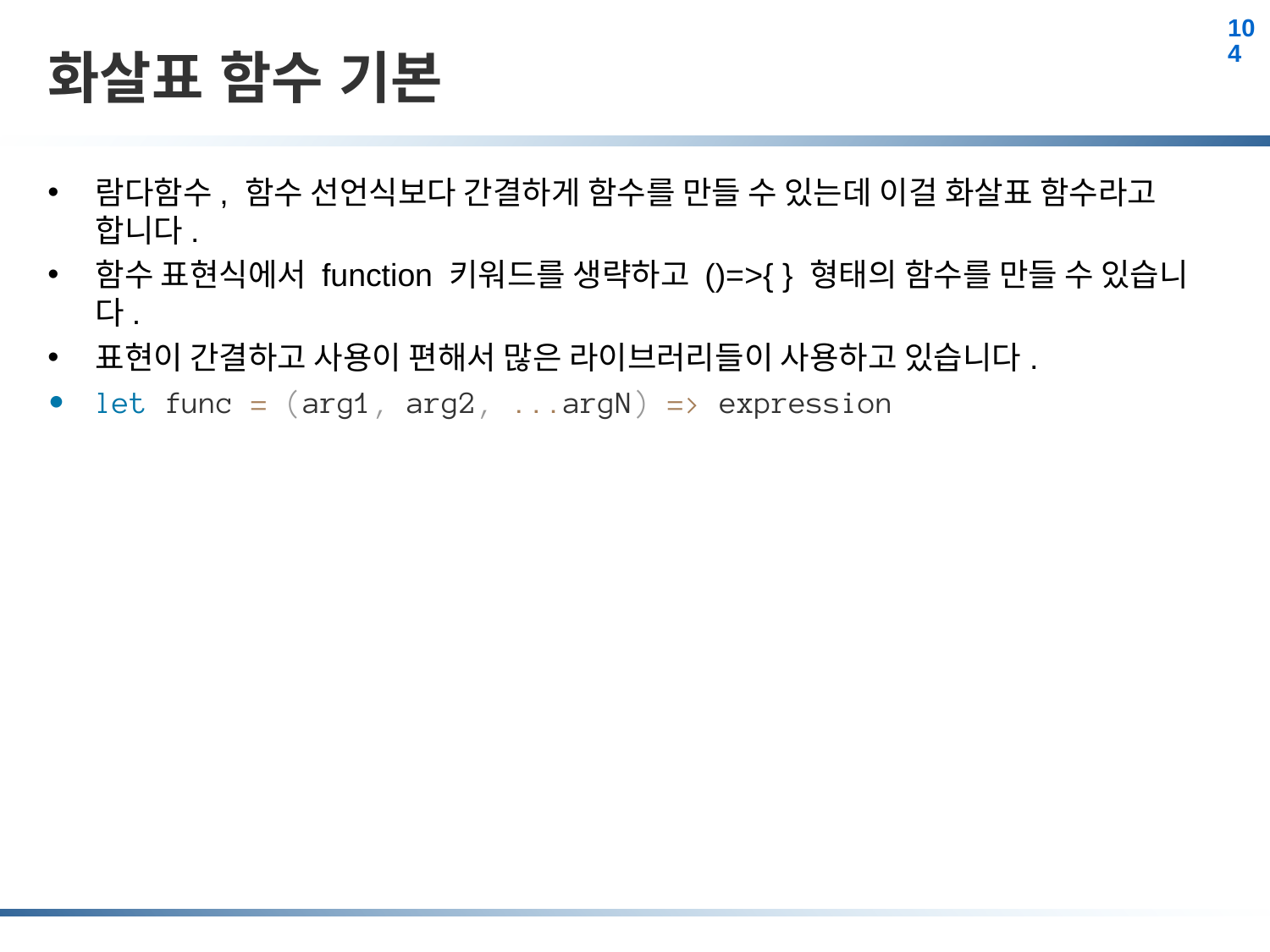

# 화살표 함수 기본
람다함수, 함수 선언식보다 간결하게 함수를 만들 수 있는데 이걸 화살표 함수라고 합니다.
함수 표현식에서 function 키워드를 생략하고 ()=>{ } 형태의 함수를 만들 수 있습니다.
표현이 간결하고 사용이 편해서 많은 라이브러리들이 사용하고 있습니다.
let func = (arg1, arg2, ...argN) => expression

104